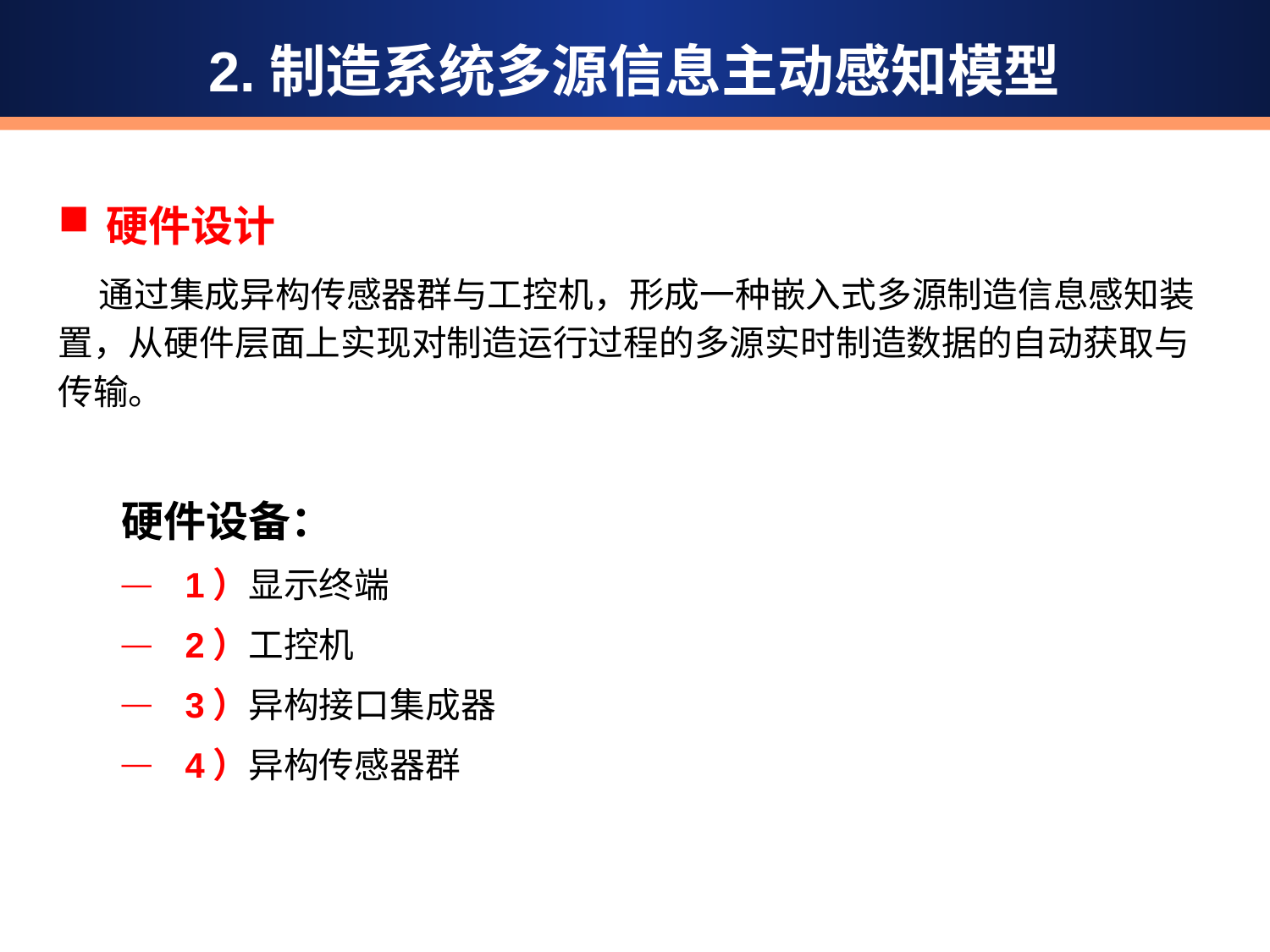

2.制造系统多源信息主动感知模型
硬件设计
    通过集成异构传感器群与工控机，形成一种嵌入式多源制造信息感知装置，从硬件层面上实现对制造运行过程的多源实时制造数据的自动获取与传输。
硬件设备：
1）显示终端
2）工控机
3）异构接口集成器
4）异构传感器群